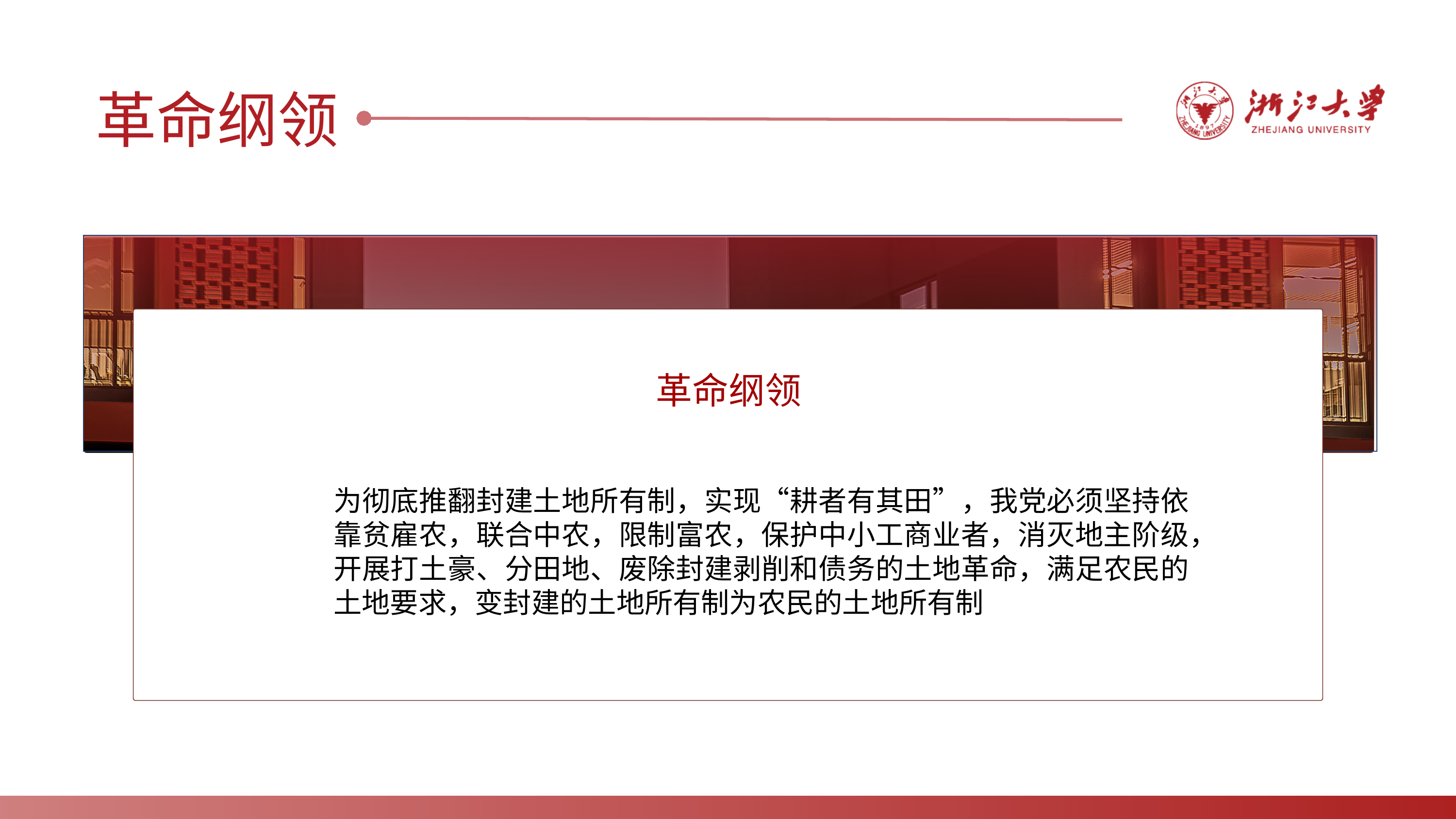

革命纲领

革命纲领
为彻底推翻封建土地所有制，实现“耕者有其田”，我党必须坚持依靠贫雇农，联合中农，限制富农，保护中小工商业者，消灭地主阶级，开展打土豪、分田地、废除封建剥削和债务的土地革命，满足农民的土地要求，变封建的土地所有制为农民的土地所有制